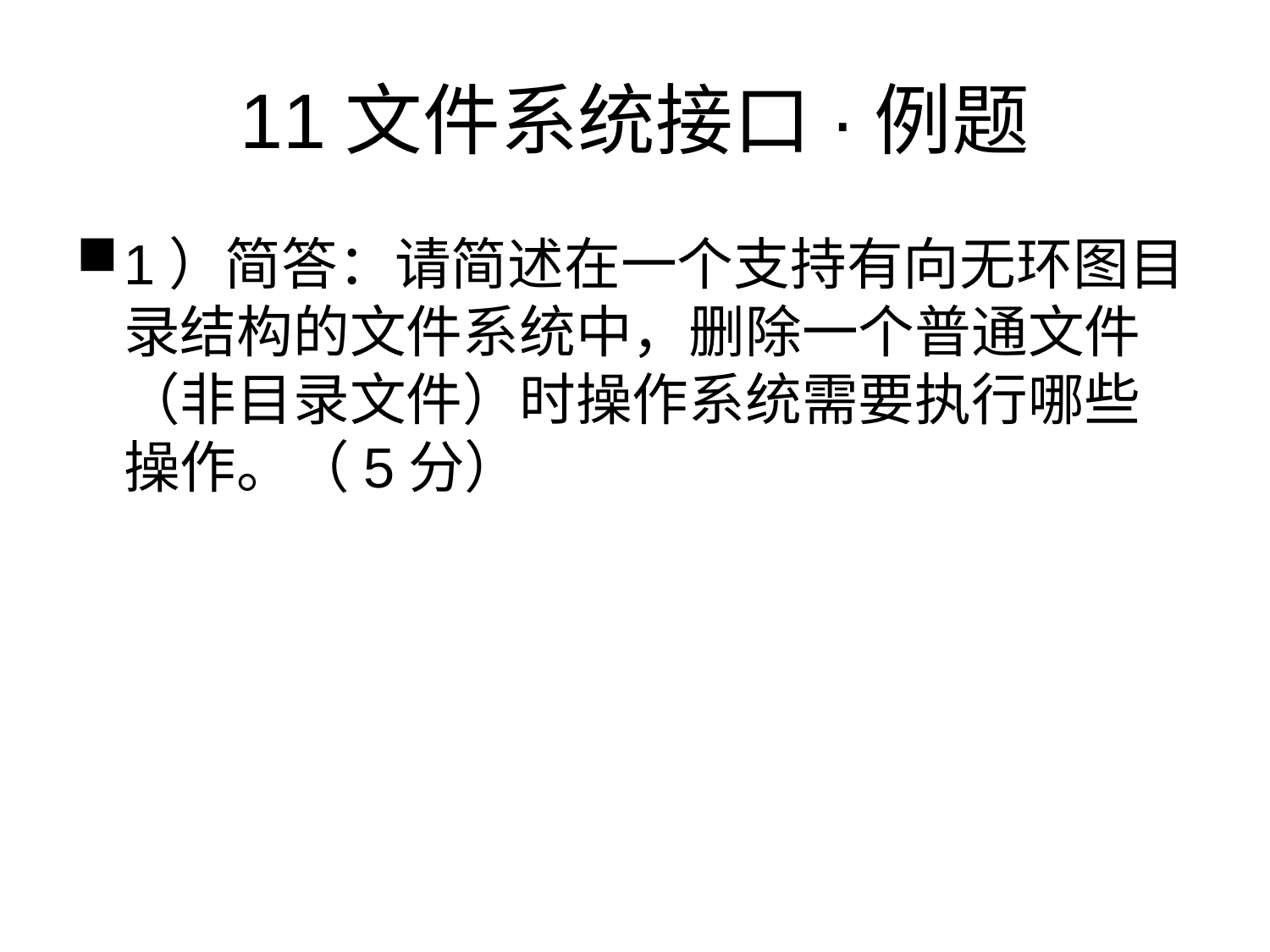

# 11文件系统接口·例题
1）简答：请简述在一个支持有向无环图目录结构的文件系统中，删除一个普通文件（非目录文件）时操作系统需要执行哪些操作。（5分）